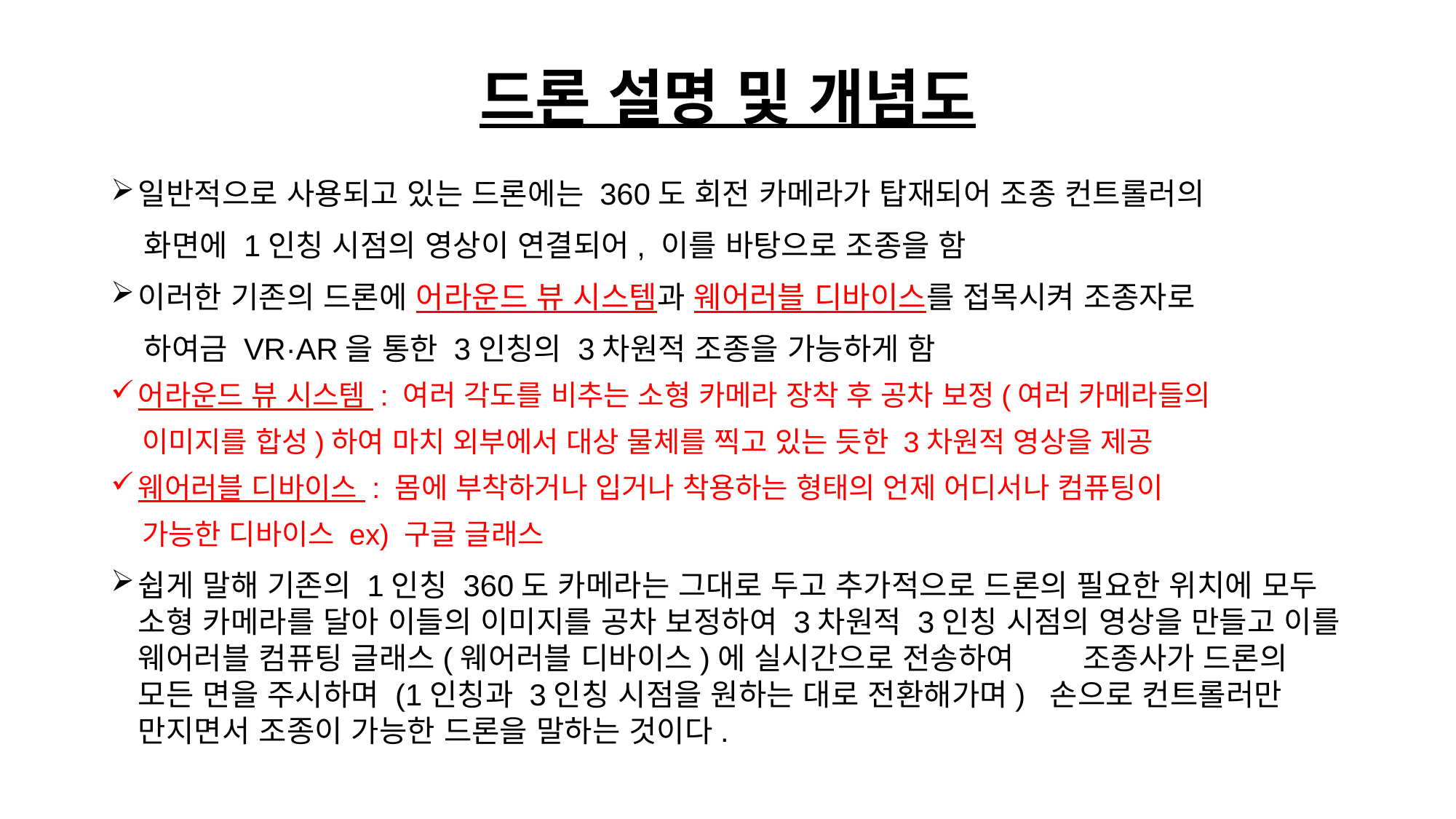

# 드론 설명 및 개념도
일반적으로 사용되고 있는 드론에는 360도 회전 카메라가 탑재되어 조종 컨트롤러의
   화면에 1인칭 시점의 영상이 연결되어, 이를 바탕으로 조종을 함
이러한 기존의 드론에 어라운드 뷰 시스템과 웨어러블 디바이스를 접목시켜 조종자로
   하여금 VR·AR을 통한 3인칭의 3차원적 조종을 가능하게 함
어라운드 뷰 시스템 : 여러 각도를 비추는 소형 카메라 장착 후 공차 보정(여러 카메라들의
   이미지를 합성)하여 마치 외부에서 대상 물체를 찍고 있는 듯한 3차원적 영상을 제공
웨어러블 디바이스 : 몸에 부착하거나 입거나 착용하는 형태의 언제 어디서나 컴퓨팅이
   가능한 디바이스 ex) 구글 글래스
쉽게 말해 기존의 1인칭 360도 카메라는 그대로 두고 추가적으로 드론의 필요한 위치에 모두 소형 카메라를 달아 이들의 이미지를 공차 보정하여 3차원적 3인칭 시점의 영상을 만들고 이를 웨어러블 컴퓨팅 글래스(웨어러블 디바이스)에 실시간으로 전송하여        조종사가 드론의 모든 면을 주시하며 (1인칭과 3인칭 시점을 원하는 대로 전환해가며)  손으로 컨트롤러만 만지면서 조종이 가능한 드론을 말하는 것이다.